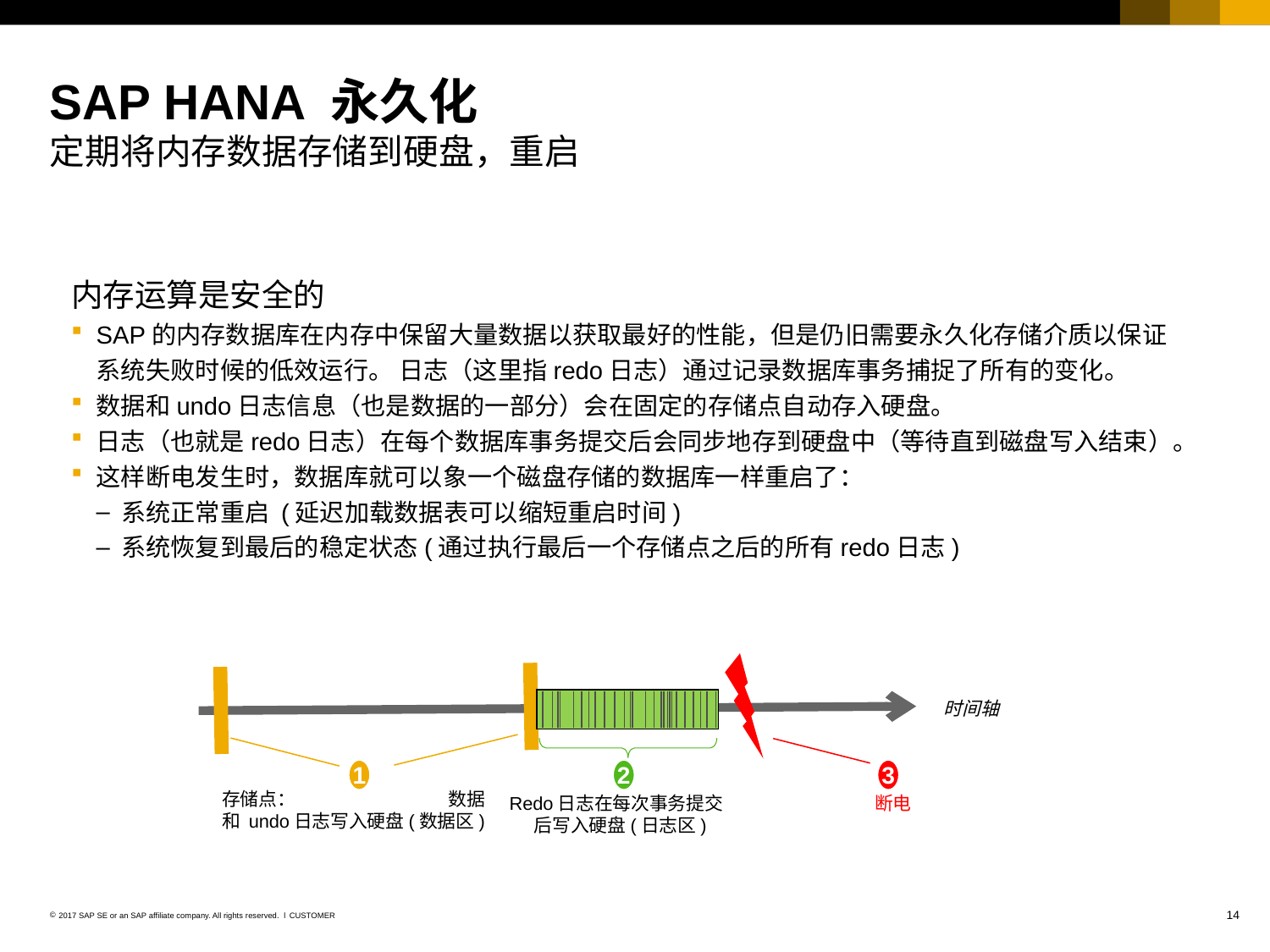

# SAP HANA 永久化 定期将内存数据存储到硬盘，重启
内存运算是安全的
SAP的内存数据库在内存中保留大量数据以获取最好的性能，但是仍旧需要永久化存储介质以保证系统失败时候的低效运行。 日志（这里指redo日志）通过记录数据库事务捕捉了所有的变化。
数据和undo日志信息（也是数据的一部分）会在固定的存储点自动存入硬盘。
日志（也就是redo日志）在每个数据库事务提交后会同步地存到硬盘中（等待直到磁盘写入结束）。
这样断电发生时，数据库就可以象一个磁盘存储的数据库一样重启了：
系统正常重启 (延迟加载数据表可以缩短重启时间)
系统恢复到最后的稳定状态(通过执行最后一个存储点之后的所有redo日志)

时间轴

1
2
3
存储点：                                      数据和 undo日志写入硬盘(数据区)
Redo日志在每次事务提交   后写入硬盘(日志区)
断电